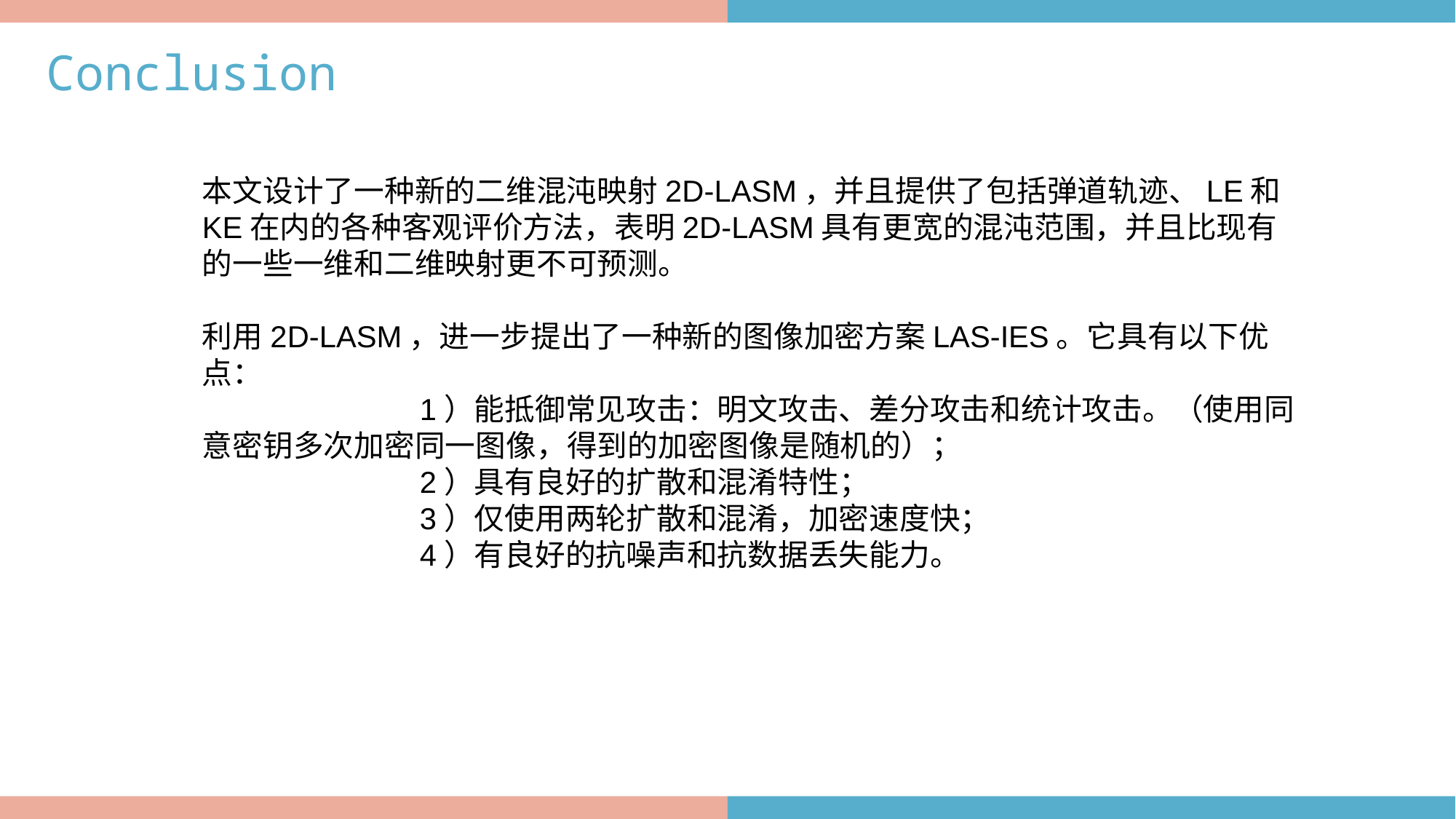

Conclusion
本文设计了一种新的二维混沌映射2D-LASM，并且提供了包括弹道轨迹、LE和KE在内的各种客观评价方法，表明2D-LASM具有更宽的混沌范围，并且比现有的一些一维和二维映射更不可预测。

利用2D-LASM，进一步提出了一种新的图像加密方案LAS-IES。它具有以下优点：
                          1）能抵御常见攻击：明文攻击、差分攻击和统计攻击。（使用同意密钥多次加密同一图像，得到的加密图像是随机的）；
                          2）具有良好的扩散和混淆特性；
                          3）仅使用两轮扩散和混淆，加密速度快；
                          4）有良好的抗噪声和抗数据丢失能力。